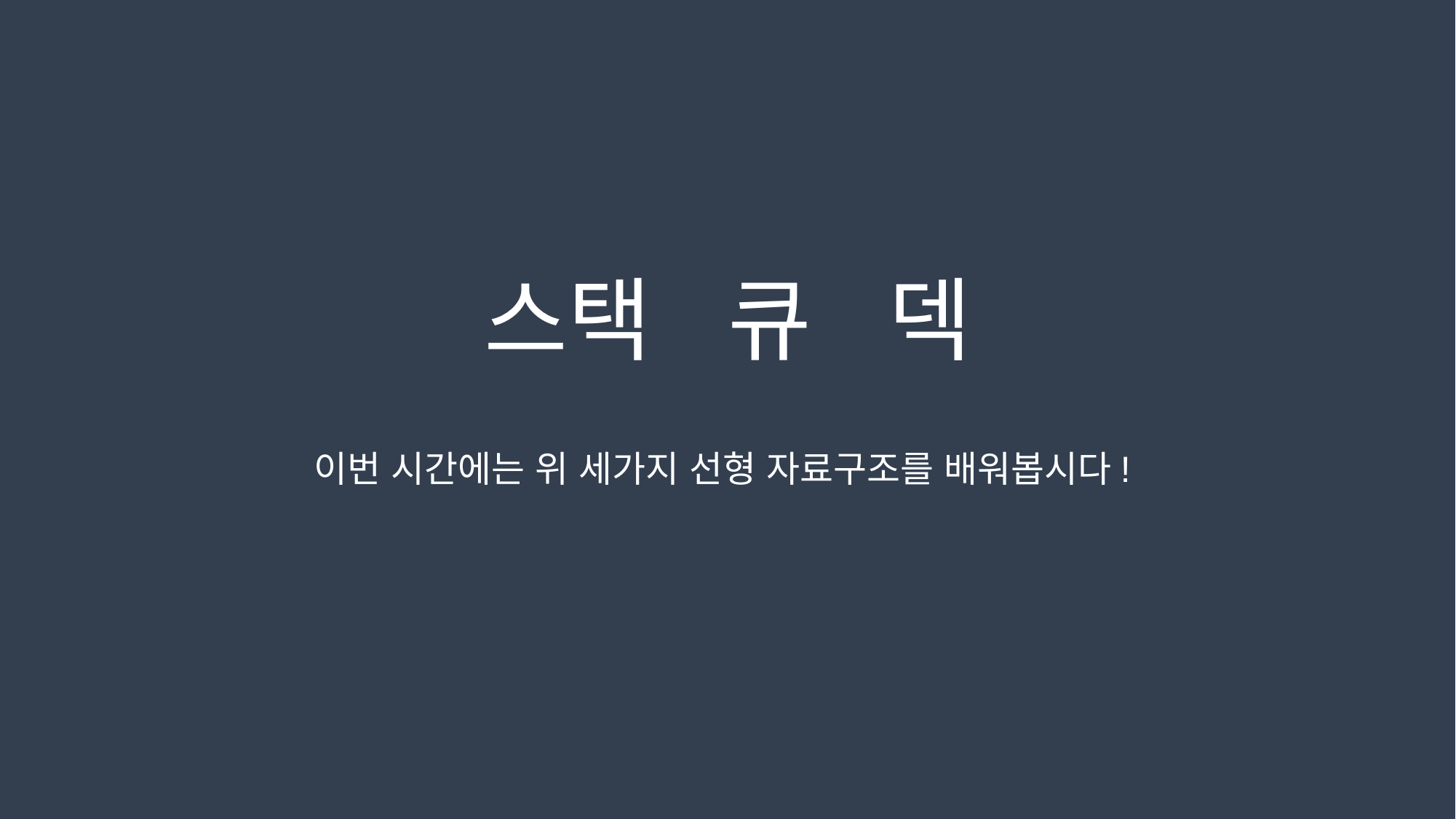

스택   큐   덱
이번 시간에는 위 세가지 선형 자료구조를 배워봅시다!